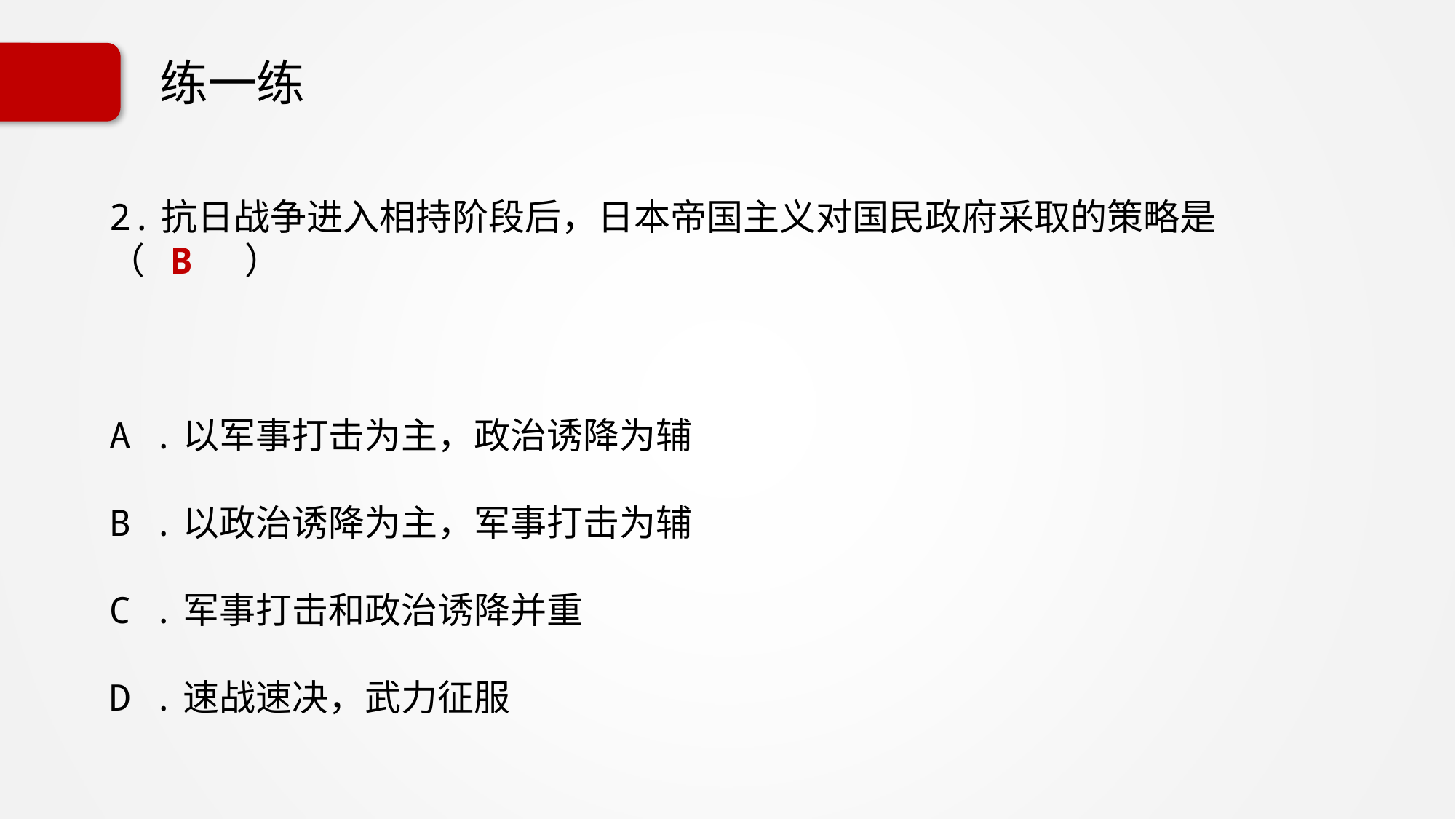

# 练一练
2.抗日战争进入相持阶段后，日本帝国主义对国民政府采取的策略是（  B  ）

A .以军事打击为主，政治诱降为辅

B .以政治诱降为主，军事打击为辅

C .军事打击和政治诱降并重

D .速战速决，武力征服